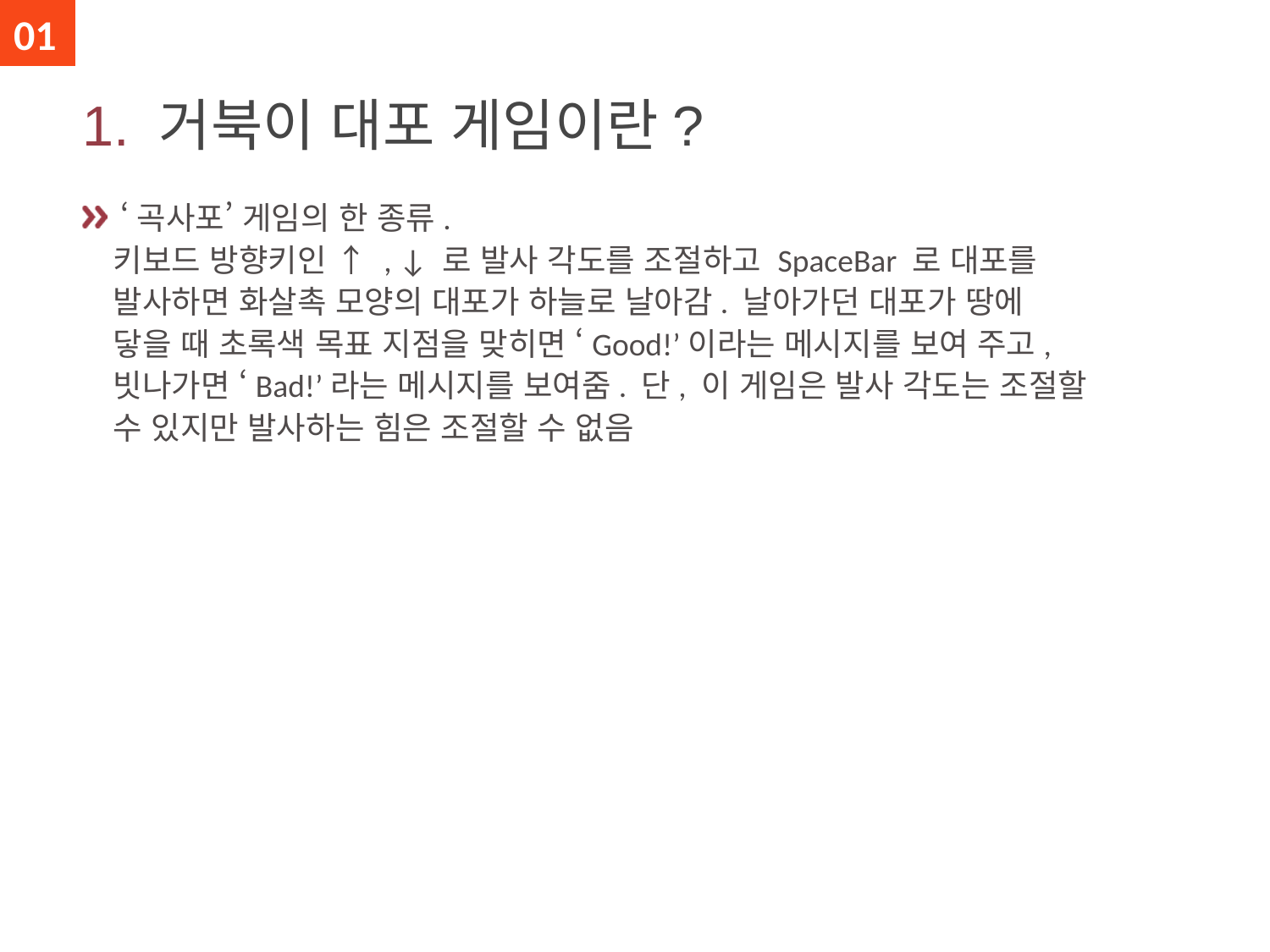

01
# 1. 거북이 대포 게임이란?
 ‘곡사포’ 게임의 한 종류.
키보드 방향키인 ↑ , ↓ 로 발사 각도를 조절하고 SpaceBar 로 대포를
발사하면 화살촉 모양의 대포가 하늘로 날아감. 날아가던 대포가 땅에
닿을 때 초록색 목표 지점을 맞히면 ‘Good!’이라는 메시지를 보여 주고,
빗나가면 ‘Bad!’라는 메시지를 보여줌. 단, 이 게임은 발사 각도는 조절할
수 있지만 발사하는 힘은 조절할 수 없음